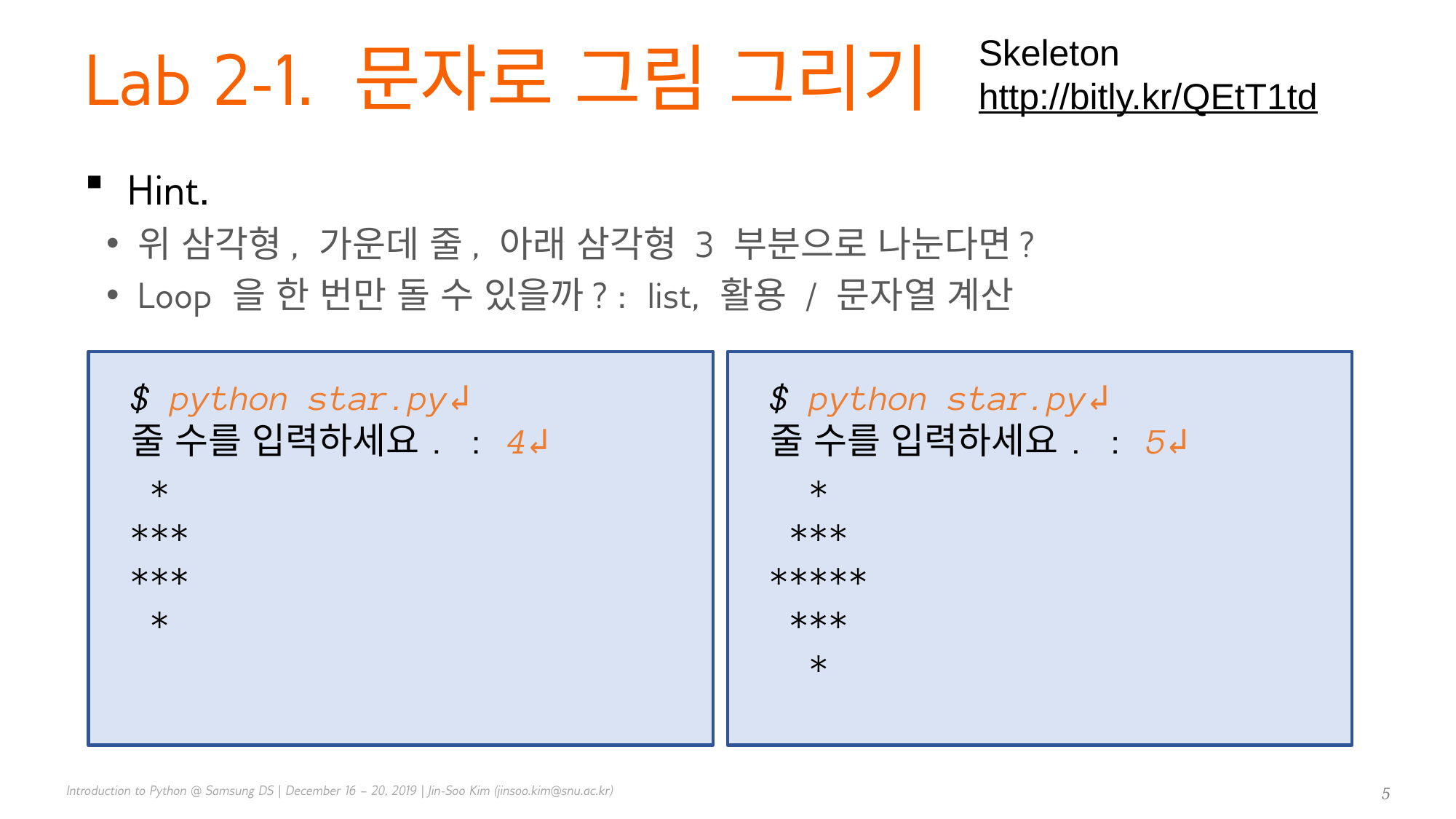

Skeleton
http://bitly.kr/QEtT1td
# Lab 2-1. 문자로 그림 그리기
Hint.
위 삼각형, 가운데 줄, 아래 삼각형 3 부분으로 나눈다면?
Loop 을 한 번만 돌 수 있을까? :  list, 활용 / 문자열 계산

$ python star.py↲
줄 수를 입력하세요. : 4↲
 *
***
***
 *

$ python star.py↲
줄 수를 입력하세요. : 5↲
  *
 ***
*****
 ***
  *